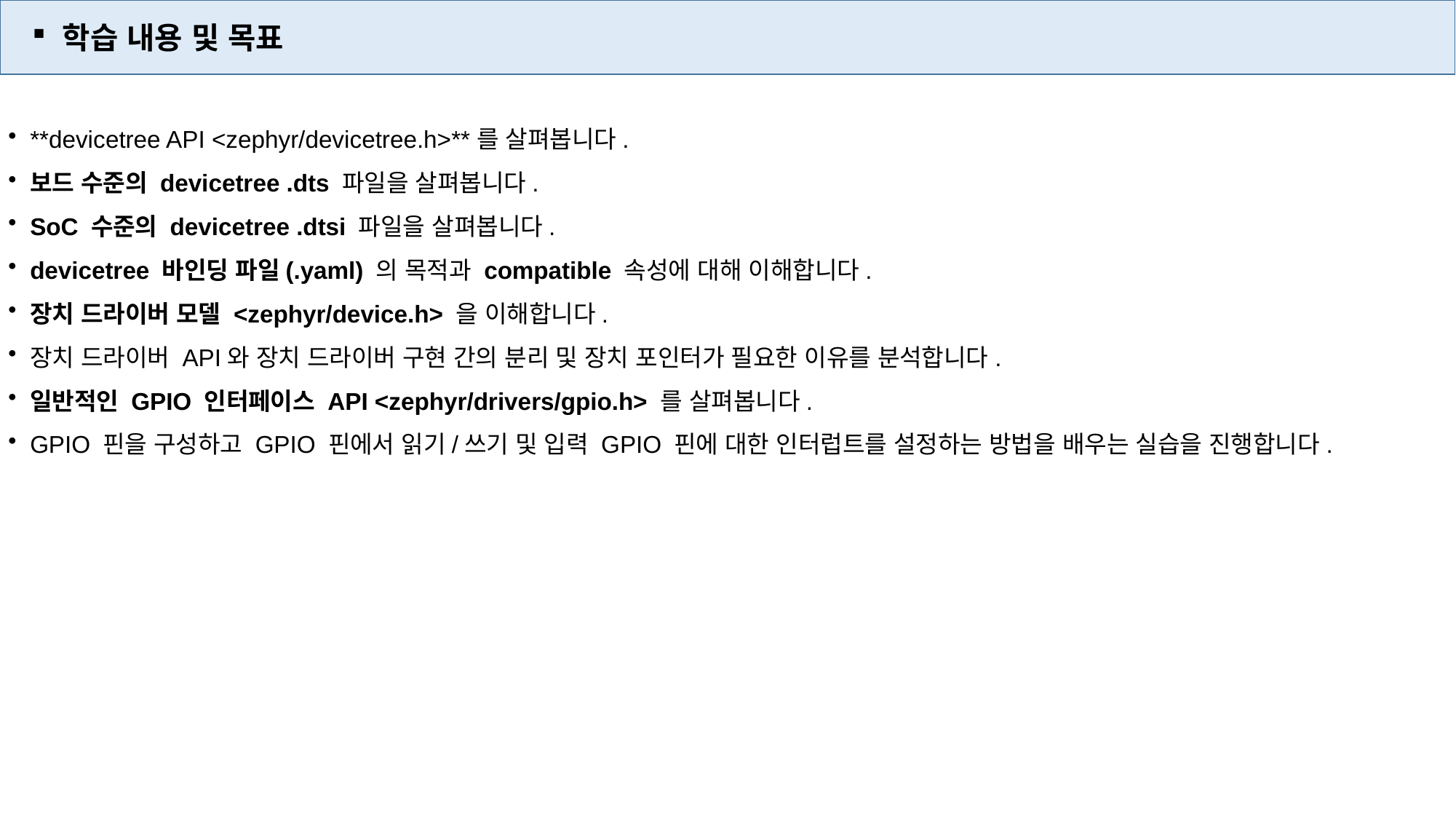

학습 내용 및 목표
**devicetree API <zephyr/devicetree.h>**를 살펴봅니다.
보드 수준의 devicetree .dts 파일을 살펴봅니다.
SoC 수준의 devicetree .dtsi 파일을 살펴봅니다.
devicetree 바인딩 파일(.yaml) 의 목적과 compatible 속성에 대해 이해합니다.
장치 드라이버 모델 <zephyr/device.h> 을 이해합니다.
장치 드라이버 API와 장치 드라이버 구현 간의 분리 및 장치 포인터가 필요한 이유를 분석합니다.
일반적인 GPIO 인터페이스 API <zephyr/drivers/gpio.h> 를 살펴봅니다.
GPIO 핀을 구성하고 GPIO 핀에서 읽기/쓰기 및 입력 GPIO 핀에 대한 인터럽트를 설정하는 방법을 배우는 실습을 진행합니다.